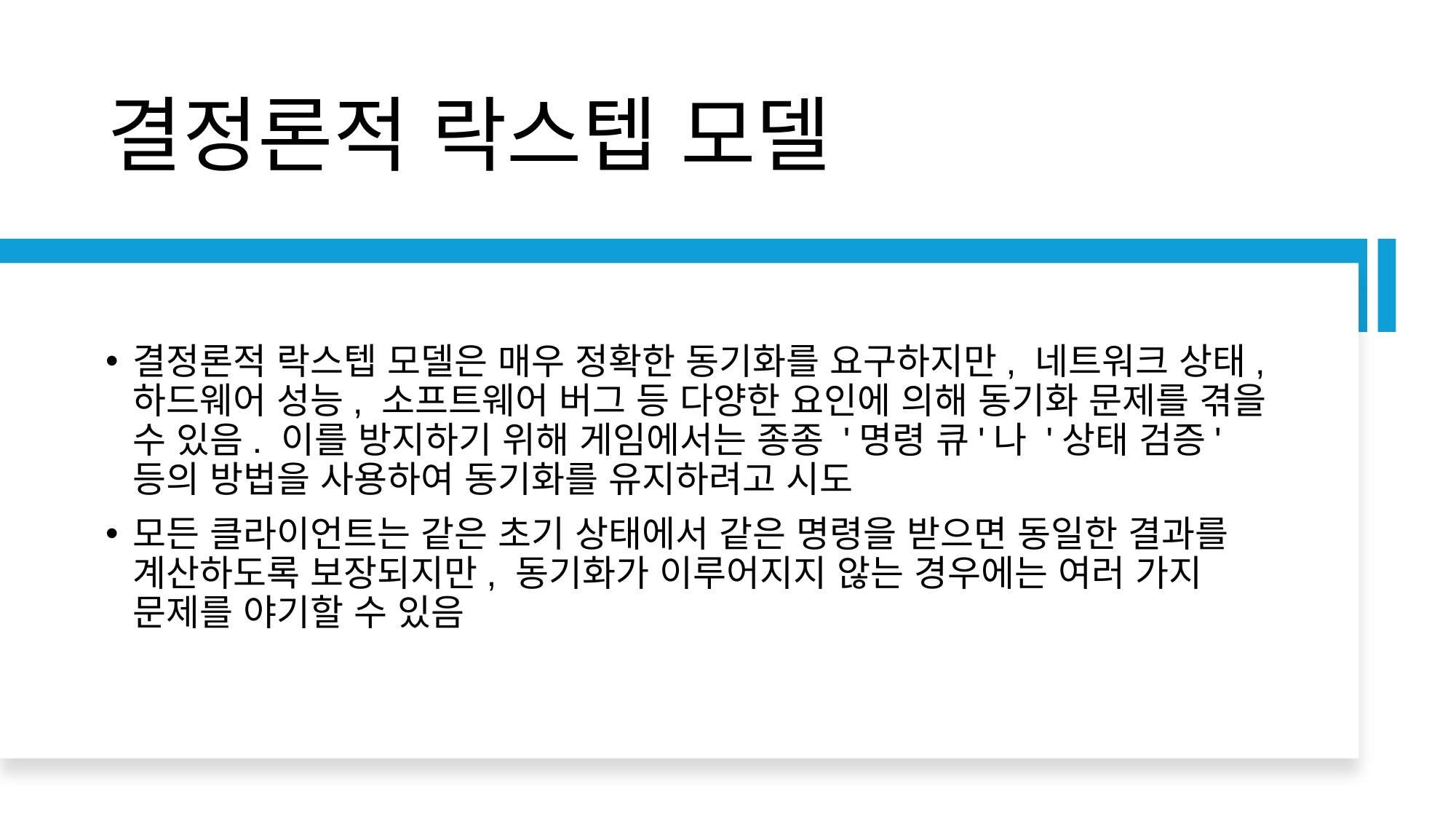

# 결정론적 락스텝 모델

결정론적 락스텝 모델은 매우 정확한 동기화를 요구하지만, 네트워크 상태, 하드웨어 성능, 소프트웨어 버그 등 다양한 요인에 의해 동기화 문제를 겪을 수 있음. 이를 방지하기 위해 게임에서는 종종 '명령 큐'나 '상태 검증' 등의 방법을 사용하여 동기화를 유지하려고 시도
모든 클라이언트는 같은 초기 상태에서 같은 명령을 받으면 동일한 결과를 계산하도록 보장되지만, 동기화가 이루어지지 않는 경우에는 여러 가지 문제를 야기할 수 있음